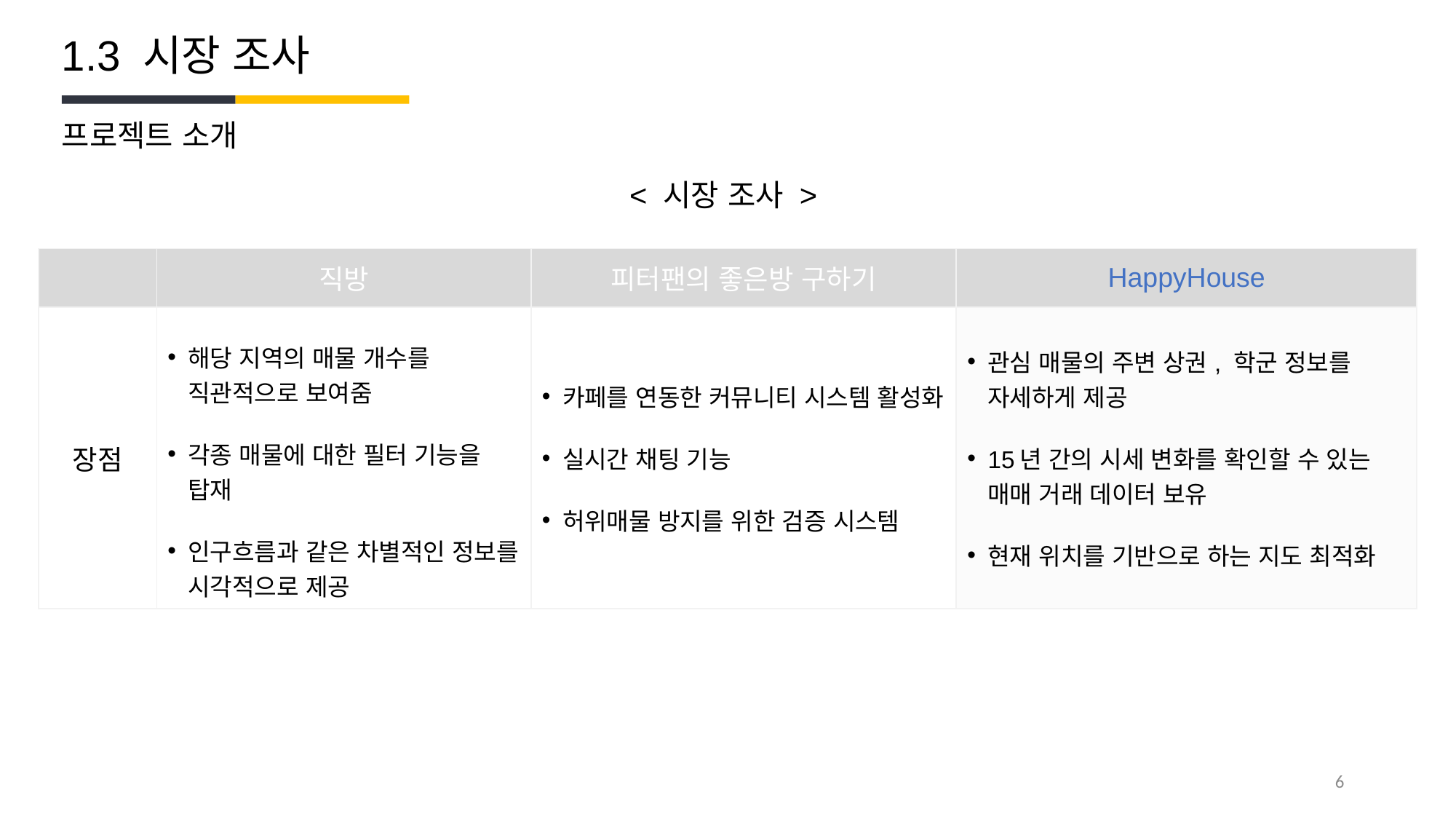

1.3 시장 조사

프로젝트 소개
< 시장 조사 >
|  | 직방 | 피터팬의 좋은방 구하기 | HappyHouse |
| --- | --- | --- | --- |
| 장점 | 해당 지역의 매물 개수를 직관적으로 보여줌 각종 매물에 대한 필터 기능을 탑재 인구흐름과 같은 차별적인 정보를 시각적으로 제공 | 카페를 연동한 커뮤니티 시스템 활성화 실시간 채팅 기능 허위매물 방지를 위한 검증 시스템 | 관심 매물의 주변 상권, 학군 정보를 자세하게 제공 15년 간의 시세 변화를 확인할 수 있는 매매 거래 데이터 보유 현재 위치를 기반으로 하는 지도 최적화 |
6